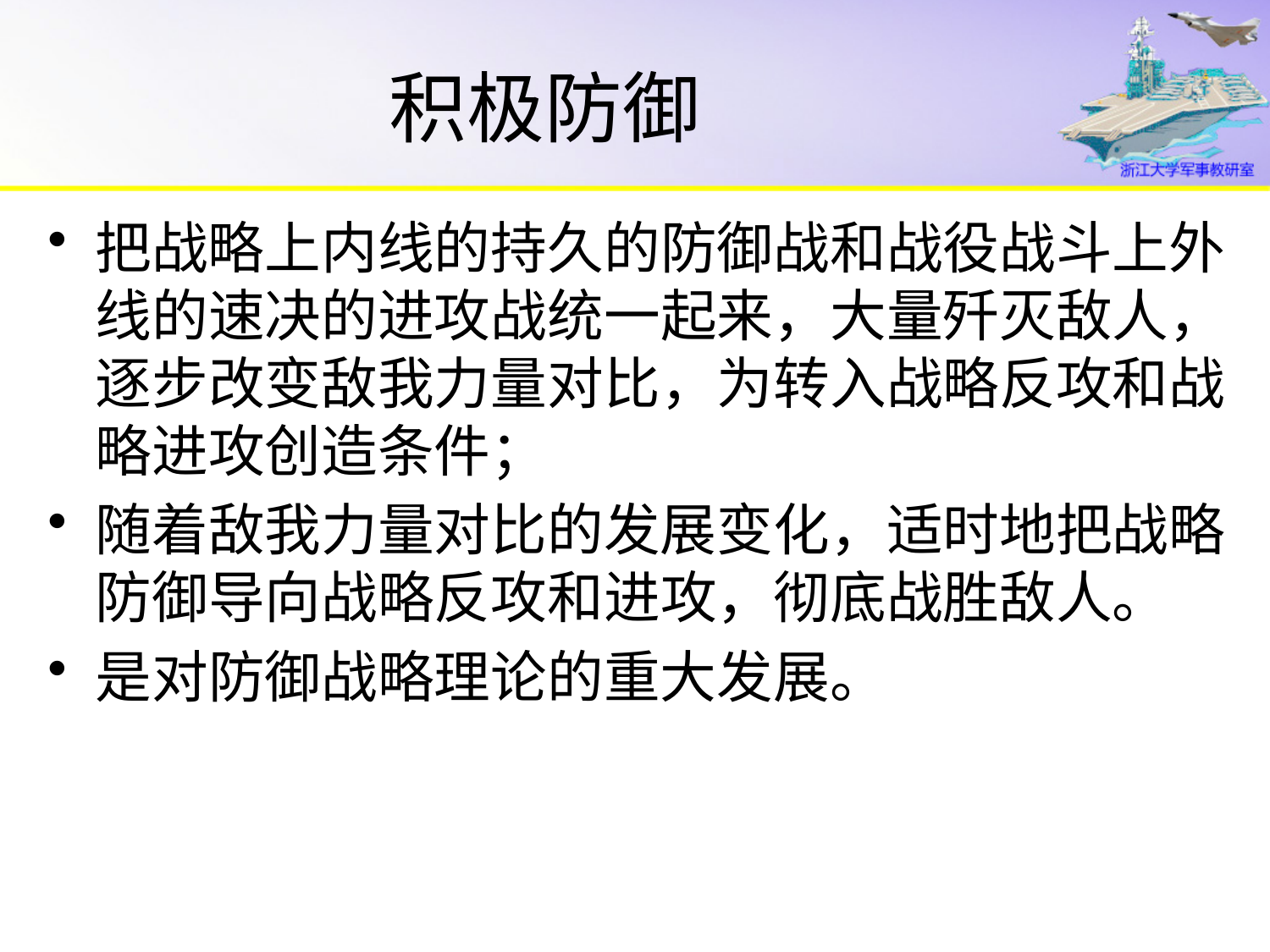

# 积极防御
把战略上内线的持久的防御战和战役战斗上外线的速决的进攻战统一起来，大量歼灭敌人，逐步改变敌我力量对比，为转入战略反攻和战略进攻创造条件；
随着敌我力量对比的发展变化，适时地把战略防御导向战略反攻和进攻，彻底战胜敌人。
是对防御战略理论的重大发展。